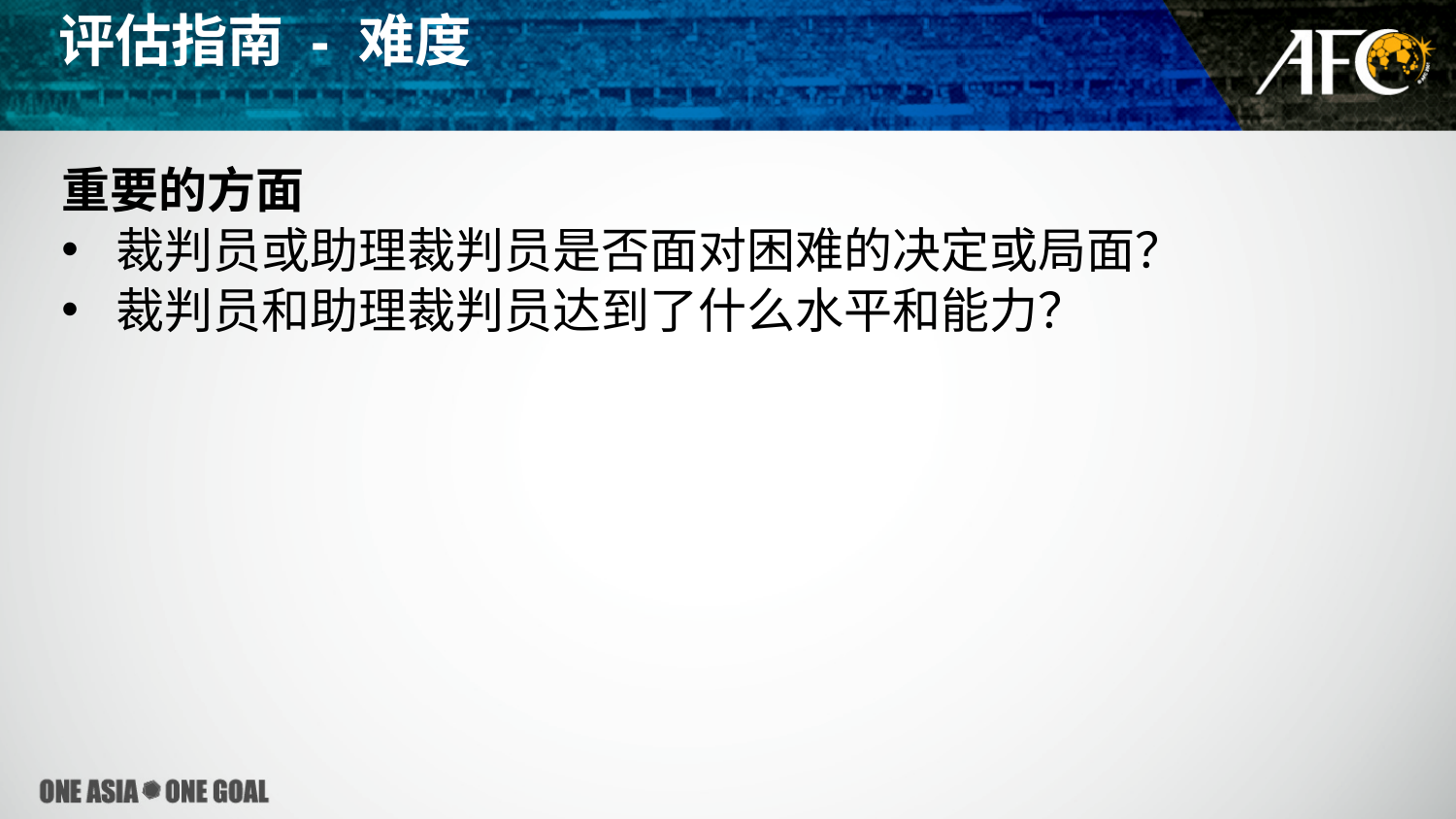

评估指南 - 难度
重要的方面
裁判员或助理裁判员是否面对困难的决定或局面？
裁判员和助理裁判员达到了什么水平和能力？